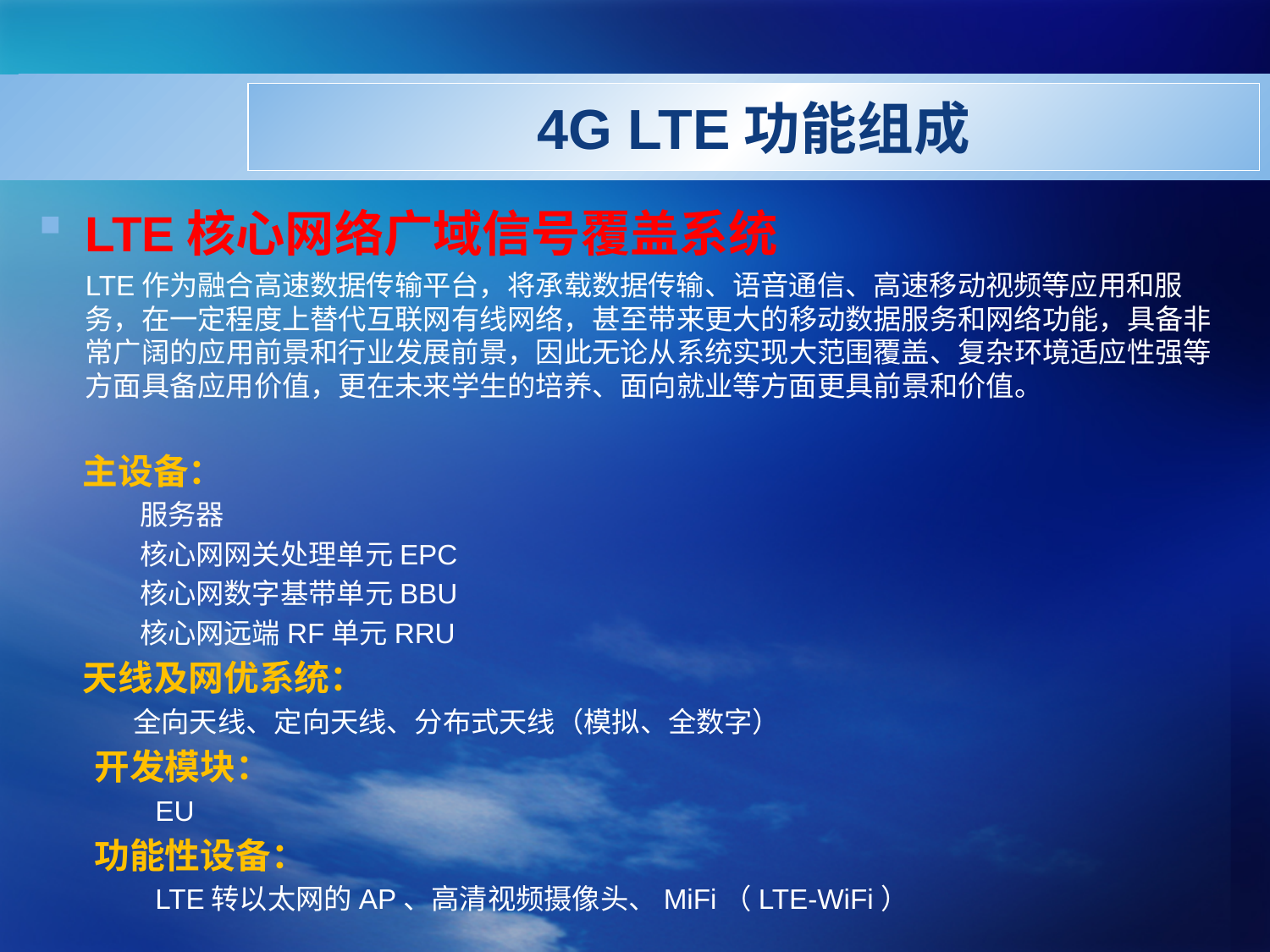

# 4G LTE功能组成
LTE核心网络广域信号覆盖系统
	LTE作为融合高速数据传输平台，将承载数据传输、语音通信、高速移动视频等应用和服务，在一定程度上替代互联网有线网络，甚至带来更大的移动数据服务和网络功能，具备非常广阔的应用前景和行业发展前景，因此无论从系统实现大范围覆盖、复杂环境适应性强等方面具备应用价值，更在未来学生的培养、面向就业等方面更具前景和价值。

      主设备：
               服务器
               核心网网关处理单元EPC
               核心网数字基带单元BBU
               核心网远端RF单元RRU
      天线及网优系统：
              全向天线、定向天线、分布式天线（模拟、全数字）
      开发模块：
               EU
      功能性设备：
               LTE转以太网的AP、高清视频摄像头、MiFi（LTE-WiFi）